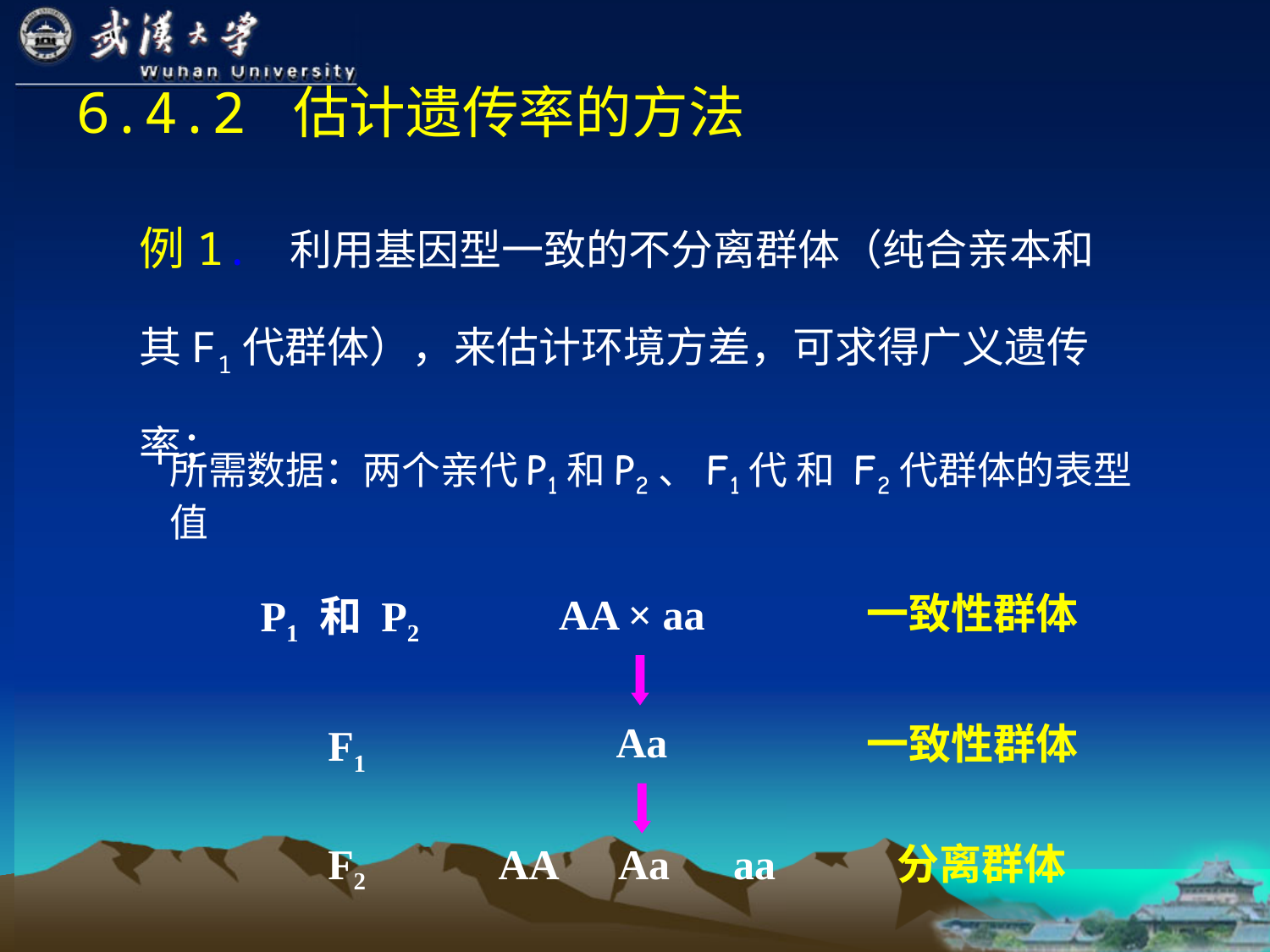

# 6.4.2 估计遗传率的方法

例1. 利用基因型一致的不分离群体（纯合亲本和其F1代群体），来估计环境方差，可求得广义遗传率；
所需数据：两个亲代P1和P2、F1代 和 F2代群体的表型值
一致性群体
AA × aa

Aa

AA      Aa      aa
P1 和 P2
F1
F2
一致性群体
分离群体